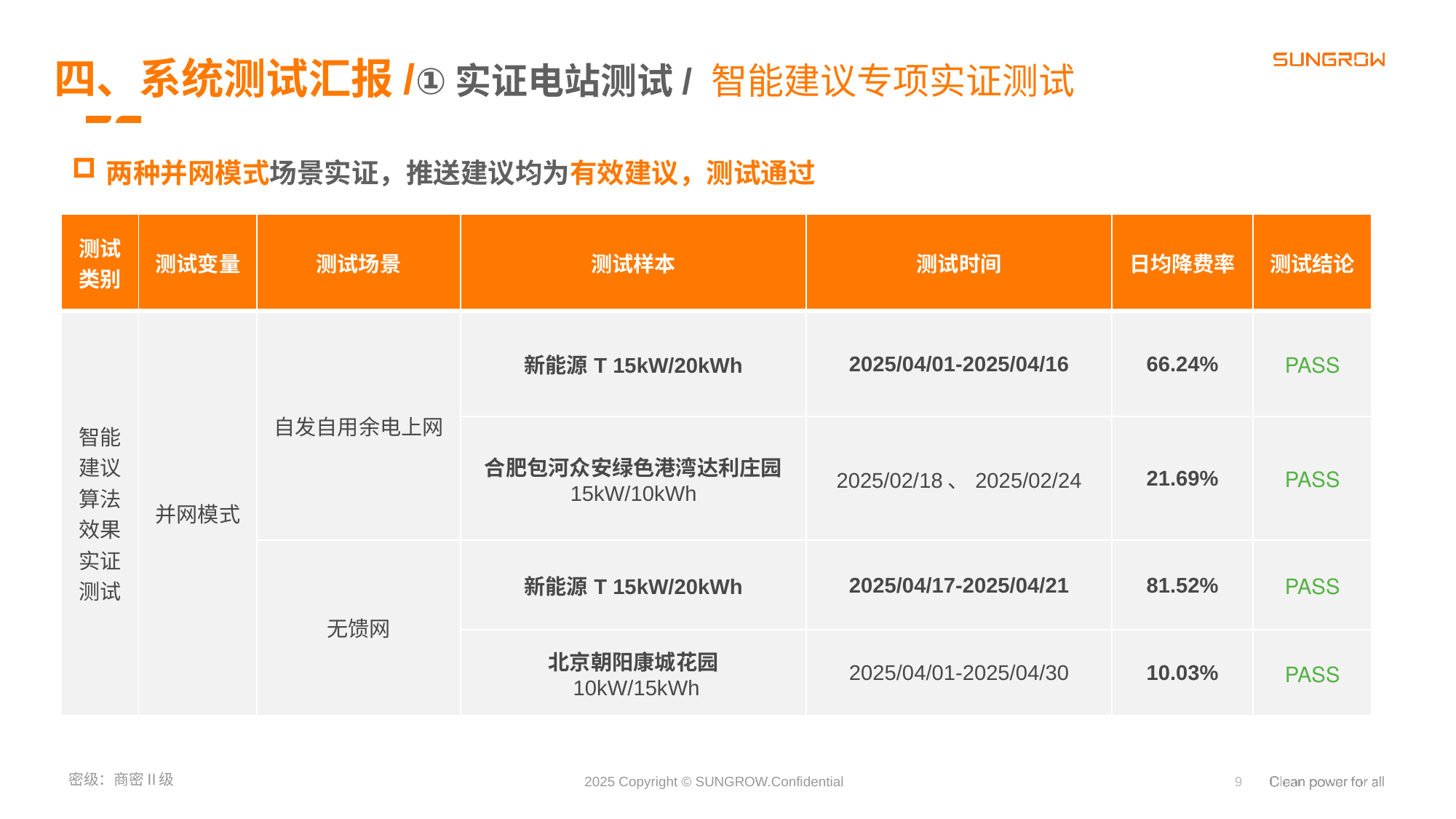

四、系统测试汇报/①实证电站测试/ 智能建议专项实证测试

两种并网模式场景实证，推送建议均为有效建议，测试通过
| 测试类别 | 测试变量 | 测试场景 | 测试样本 | 测试时间 | 日均降费率 | 测试结论 |
| --- | --- | --- | --- | --- | --- | --- |
| 智能建议算法效果实证测试 | 并网模式 | 自发自用余电上网 | 新能源T 15kW/20kWh | 2025/04/01-2025/04/16 | 66.24% | PASS |
|  |  |  | 合肥包河众安绿色港湾达利庄园 15kW/10kWh | 2025/02/18、2025/02/24 | 21.69% | PASS |
|  |  | 无馈网 | 新能源T 15kW/20kWh | 2025/04/17-2025/04/21 | 81.52% | PASS |
|  |  |  | 北京朝阳康城花园 10kW/15kWh | 2025/04/01-2025/04/30 | 10.03% | PASS |
9